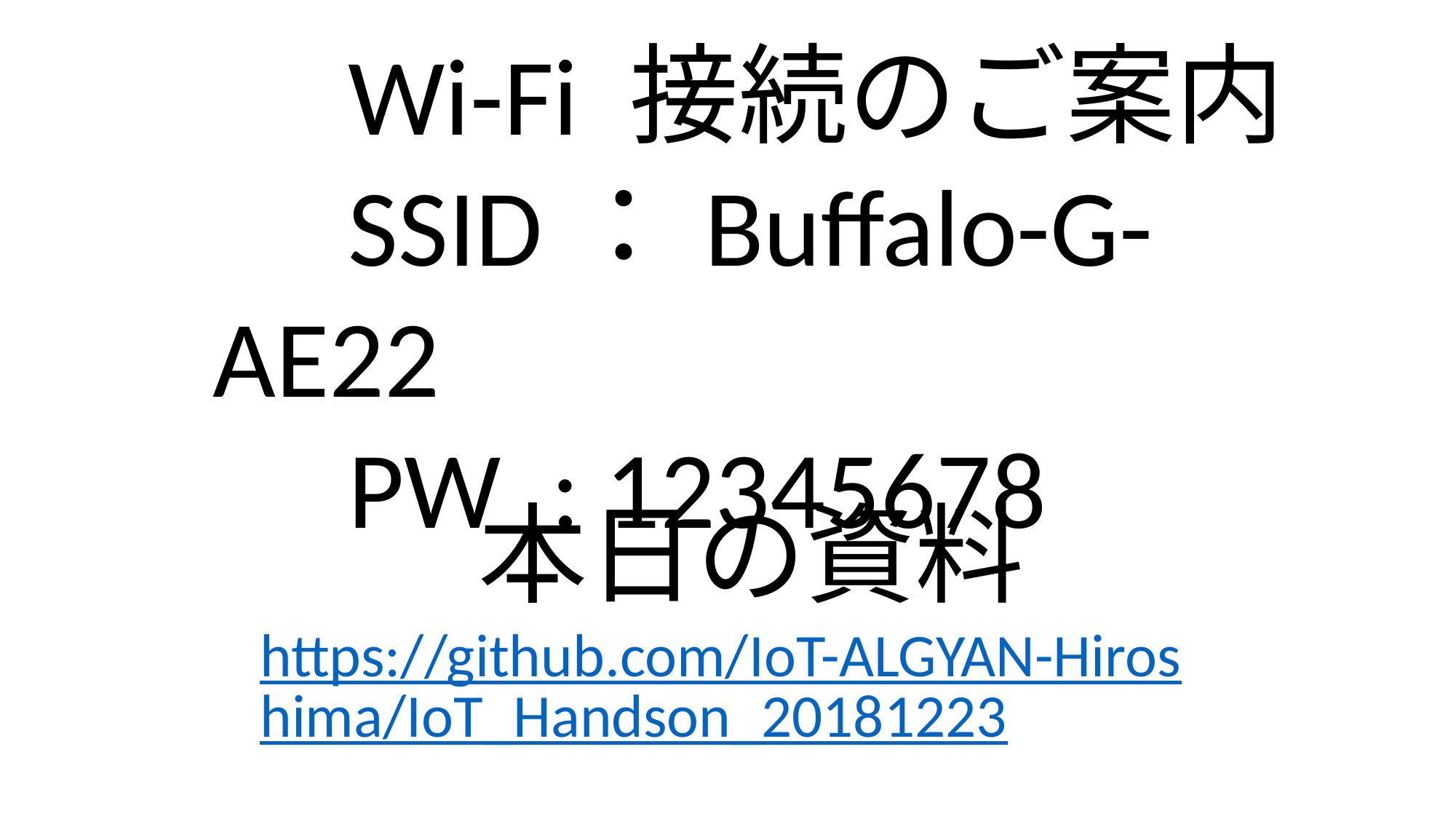

Wi-Fi 接続のご案内
　SSID：Buffalo-G-AE22
　PW  : 12345678
　　本日の資料
https://github.com/IoT-ALGYAN-Hiroshima/IoT_Handson_20181223